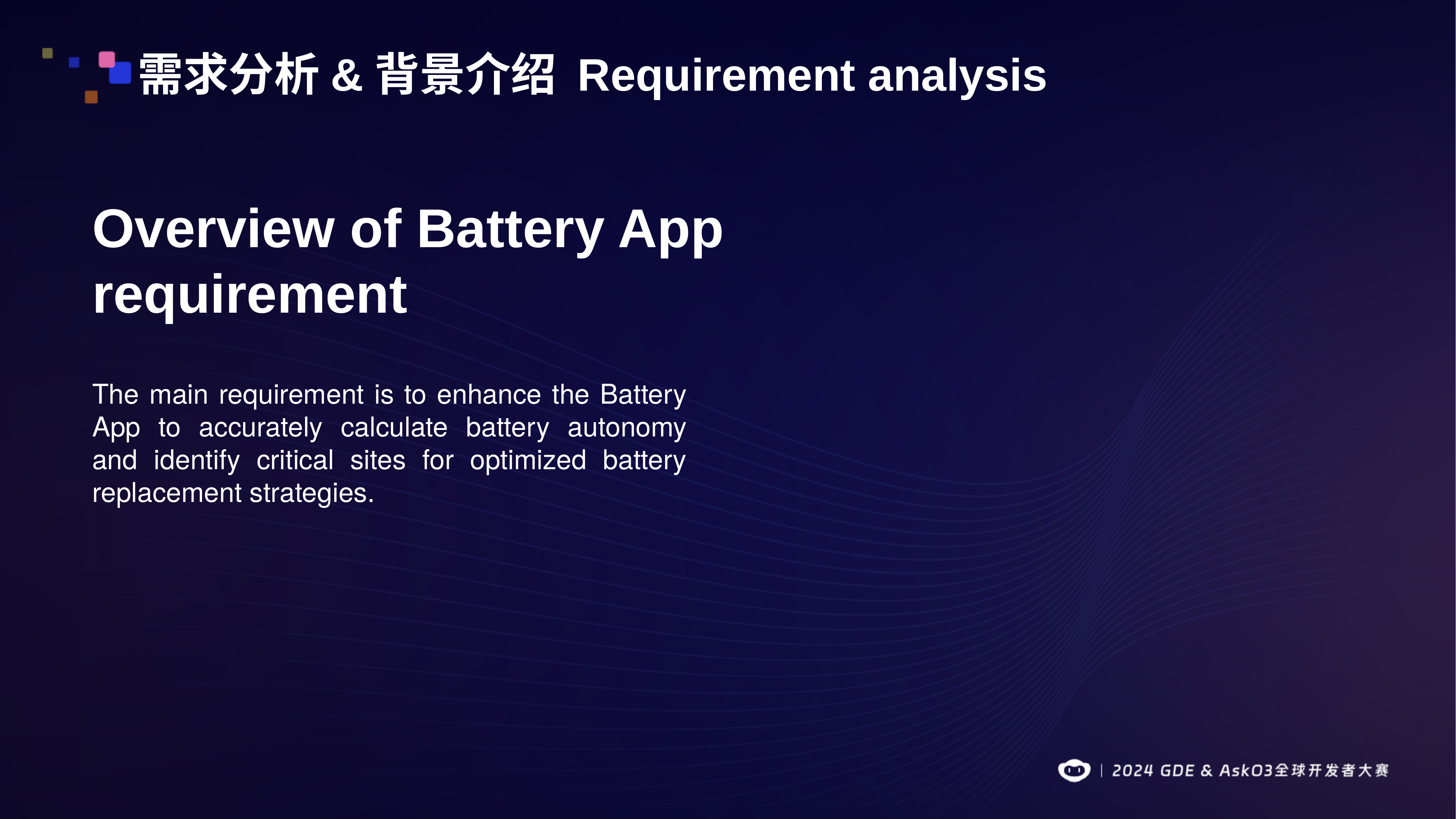

需求分析&背景介绍 Requirement analysis

# Overview of Battery App requirement
The main requirement is to enhance the Battery App to accurately calculate battery autonomy and identify critical sites for optimized battery replacement strategies.